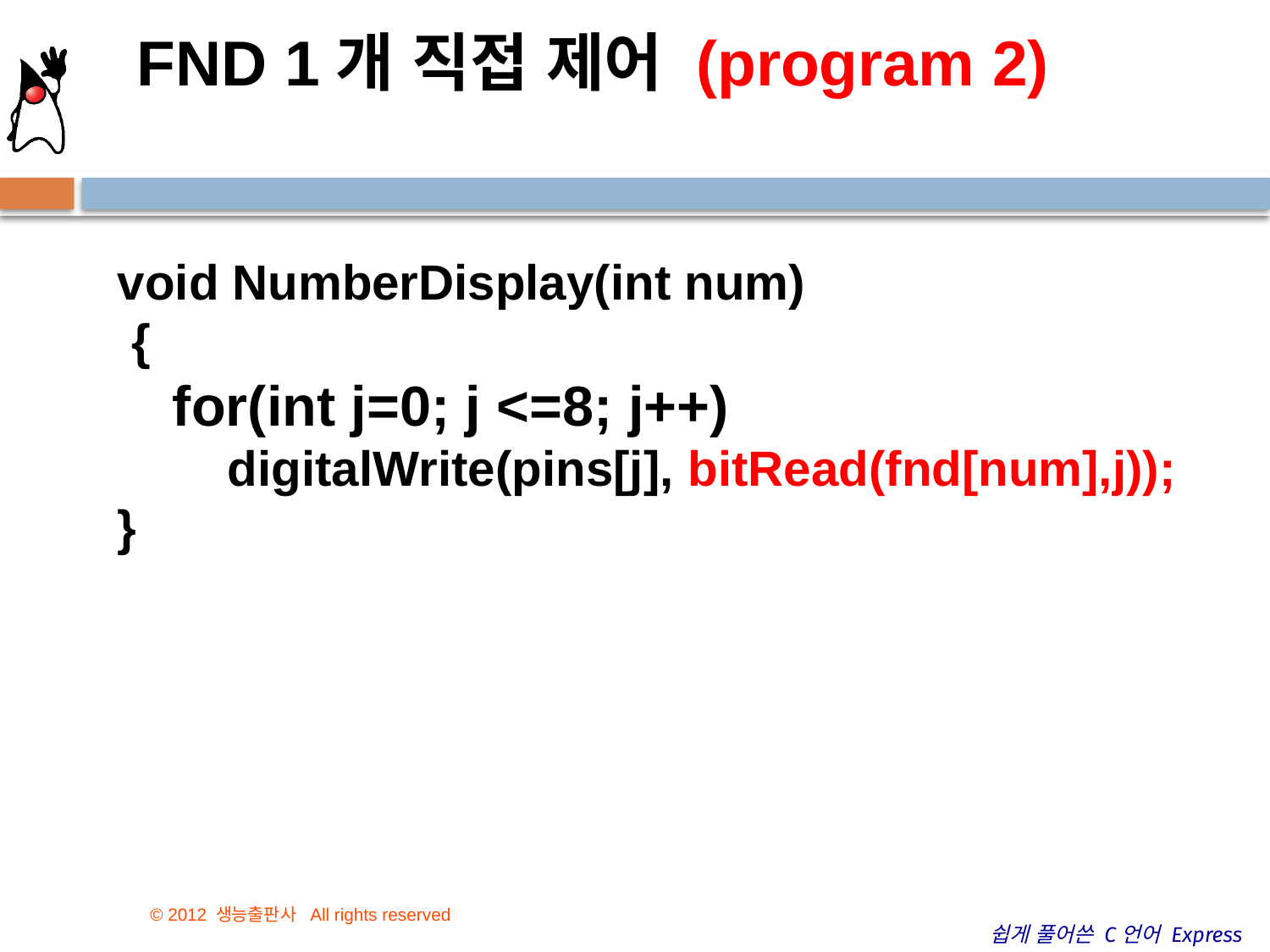

FND 1개 직접 제어 (program 2)

void NumberDisplay(int num)
 {
    for(int j=0; j <=8; j++)
        digitalWrite(pins[j], bitRead(fnd[num],j));
}